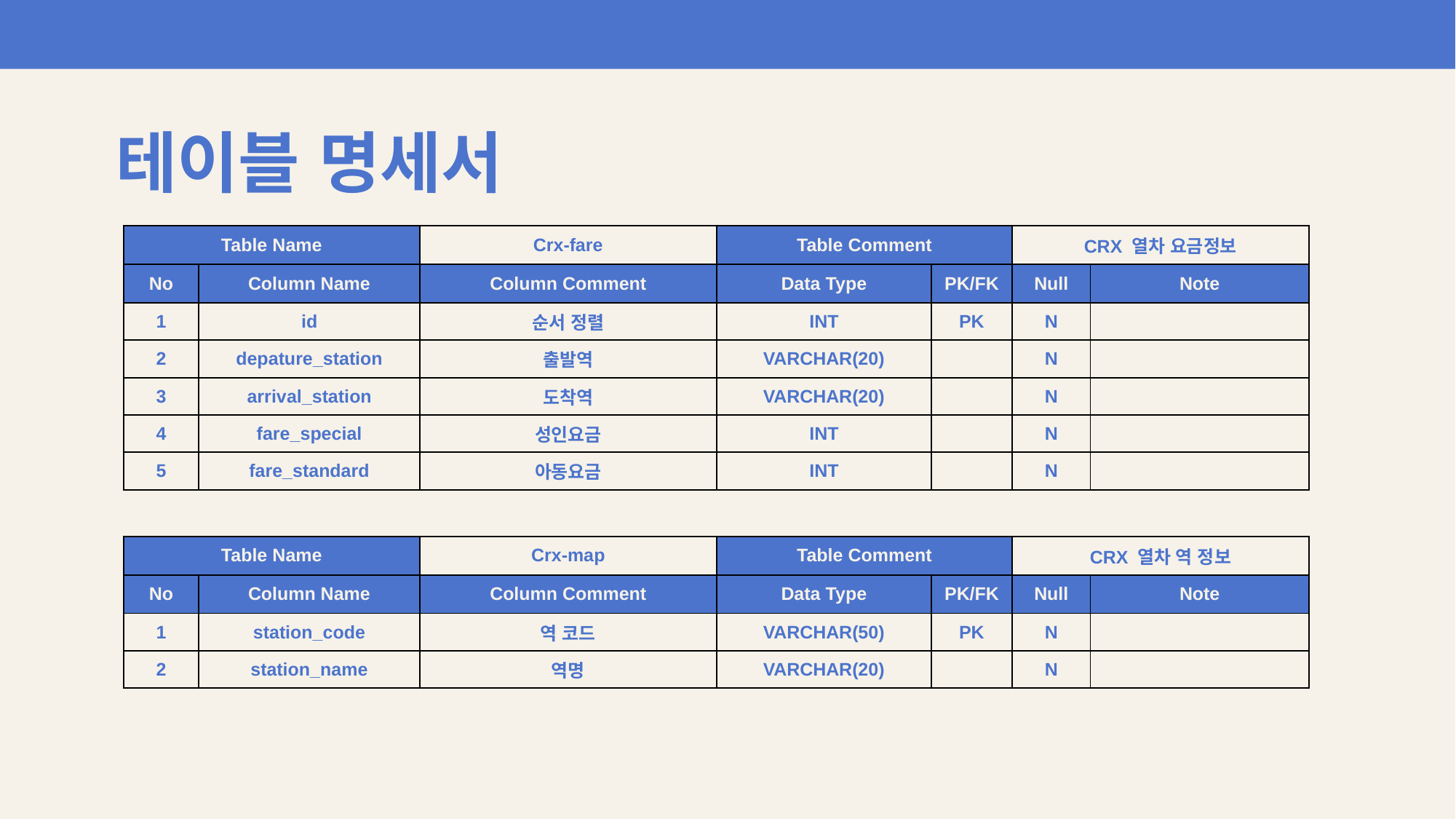

테이블 명세서
| Table Name |  | Crx-fare | Table Comment |  | CRX 열차 요금정보 |  |
| --- | --- | --- | --- | --- | --- | --- |
| No | Column Name | Column Comment | Data Type | PK/FK | Null | Note |
| 1 | id | 순서 정렬 | INT | PK | N |  |
| 2 | depature\_station | 출발역 | VARCHAR(20) |  | N |  |
| 3 | arrival\_station | 도착역 | VARCHAR(20) |  | N |  |
| 4 | fare\_special | 성인요금 | INT |  | N |  |
| 5 | fare\_standard | 아동요금 | INT |  | N |  |
| Table Name |  | Crx-map | Table Comment |  | CRX 열차 역 정보 |  |
| --- | --- | --- | --- | --- | --- | --- |
| No | Column Name | Column Comment | Data Type | PK/FK | Null | Note |
| 1 | station\_code | 역 코드 | VARCHAR(50) | PK | N |  |
| 2 | station\_name | 역명 | VARCHAR(20) |  | N |  |